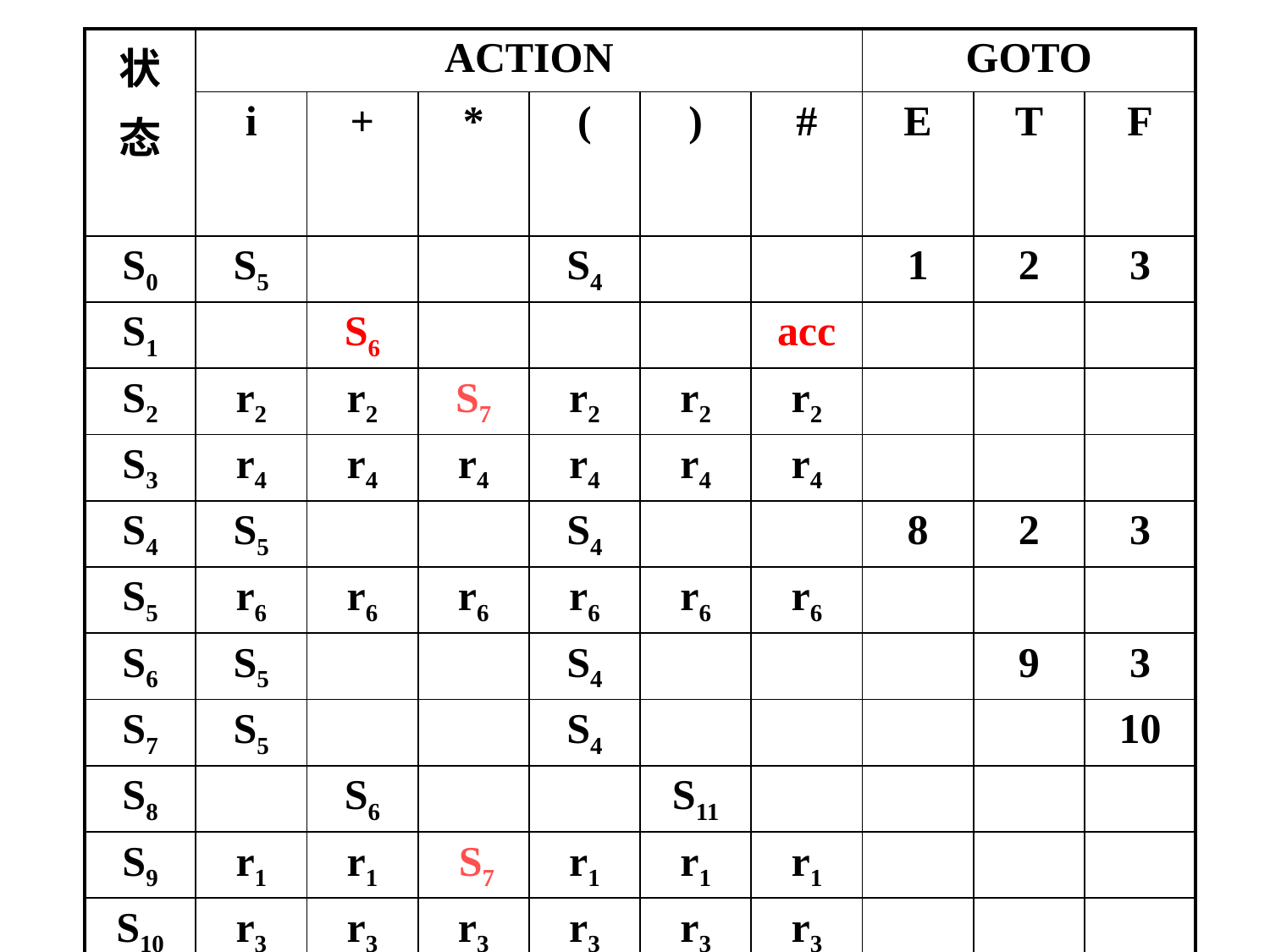

| 状 态 | ACTION |  |  |  |  |  | GOTO |  |  |
| --- | --- | --- | --- | --- | --- | --- | --- | --- | --- |
|  | i | + | \* | ( | ) | # | E | T | F |
| S0 | S5 |  |  | S4 |  |  | 1 | 2 | 3 |
| S1 |  | S6 |  |  |  | acc |  |  |  |
| S2 | r2 | r2 | S7 | r2 | r2 | r2 |  |  |  |
| S3 | r4 | r4 | r4 | r4 | r4 | r4 |  |  |  |
| S4 | S5 |  |  | S4 |  |  | 8 | 2 | 3 |
| S5 | r6 | r6 | r6 | r6 | r6 | r6 |  |  |  |
| S6 | S5 |  |  | S4 |  |  |  | 9 | 3 |
| S7 | S5 |  |  | S4 |  |  |  |  | 10 |
| S8 |  | S6 |  |  | S11 |  |  |  |  |
| S9 | r1 | r1 | S7 | r1 | r1 | r1 |  |  |  |
| S10 | r3 | r3 | r3 | r3 | r3 | r3 |  |  |  |
| S11 | r5 | r5 | r5 | r5 | r5 | r5 |  |  |  |